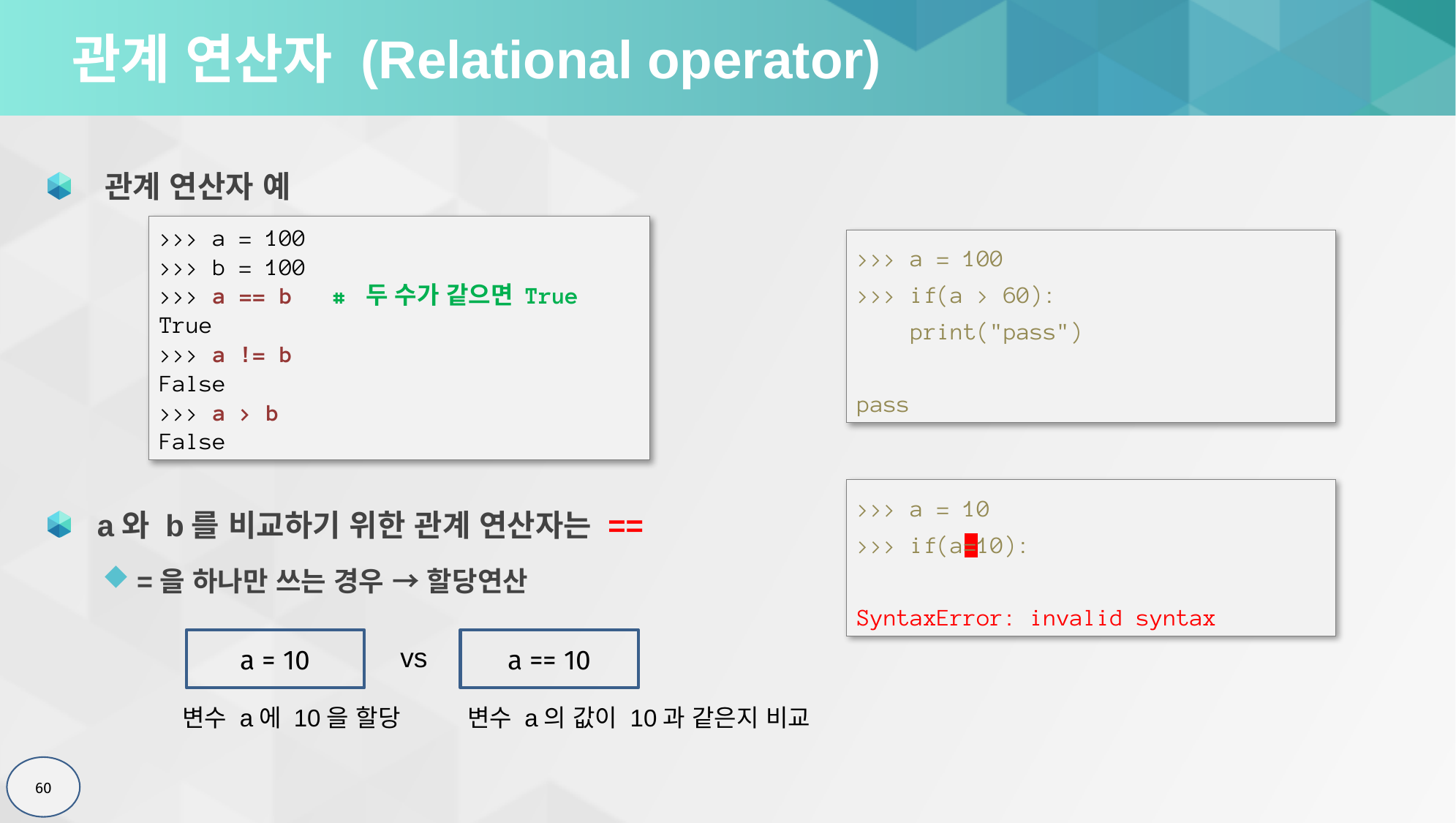

# 관계 연산자 (Relational operator)
 관계 연산자 예

 a와 b를 비교하기 위한 관계 연산자는 ==
=을 하나만 쓰는 경우 → 할당연산

>>> a = 100
>>> b = 100
>>> a == b   # 두 수가 같으면 True
True
>>> a != b
False
>>> a > b
False
>>> a = 100
>>> if(a > 60):
    print("pass")

pass
>>> a = 10
>>> if(a=10):

SyntaxError: invalid syntax
a = 10
a == 10
vs
변수 a에 10을 할당
변수 a의 값이 10과 같은지 비교